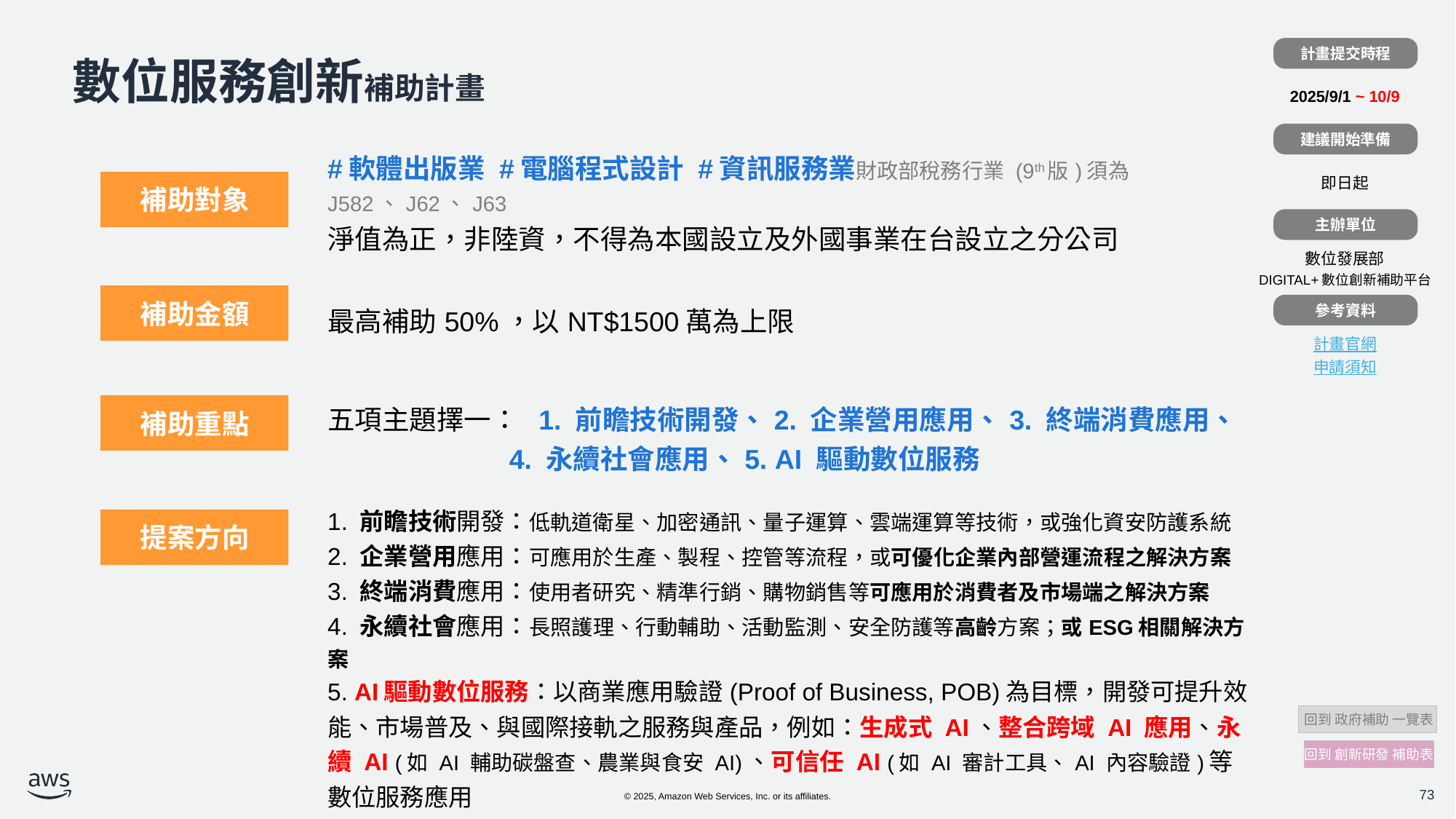

計畫提交時程
|  |
| --- |
| 2025/9/1 ~ 10/9 |
|  |
| 即日起 |
|  |
| 數位發展部 DIGITAL+數位創新補助平台 |
|  |
| 計畫官網 申請須知 |
# 數位服務創新補助計畫
建議開始準備
|  | #軟體出版業 #電腦程式設計 #資訊服務業財政部稅務行業 (9th版)須為J582、J62、J63 淨值為正，非陸資，不得為本國設立及外國事業在台設立之分公司 |
| --- | --- |
|  | 最高補助50%，以NT$1500萬為上限 |
|  | 五項主題擇一： 1. 前瞻技術開發、2. 企業營用應用、3. 終端消費應用、 4. 永續社會應用、5. AI 驅動數位服務 |
|  | 1. 前瞻技術開發：低軌道衛星、加密通訊、量子運算、雲端運算等技術，或強化資安防護系統 2. 企業營用應用：可應用於生產、製程、控管等流程，或可優化企業內部營運流程之解決方案 3. 終端消費應用：使用者研究、精準行銷、購物銷售等可應用於消費者及市場端之解決方案 4. 永續社會應用：長照護理、行動輔助、活動監測、安全防護等高齡方案；或ESG相關解決方案 5. AI驅動數位服務：以商業應用驗證(Proof of Business, POB)為目標，開發可提升效能、市場普及、與國際接軌之服務與產品，例如：生成式 AI、整合跨域 AI 應用、永續 AI (如 AI 輔助碳盤查、農業與食安 AI)、可信任 AI (如 AI 審計工具、AI 內容驗證)等數位服務應用 |
補助對象
主辦單位
補助金額
參考資料
補助重點
提案方向
 回到 政府補助 一覽表
回到 創新研發 補助表
73